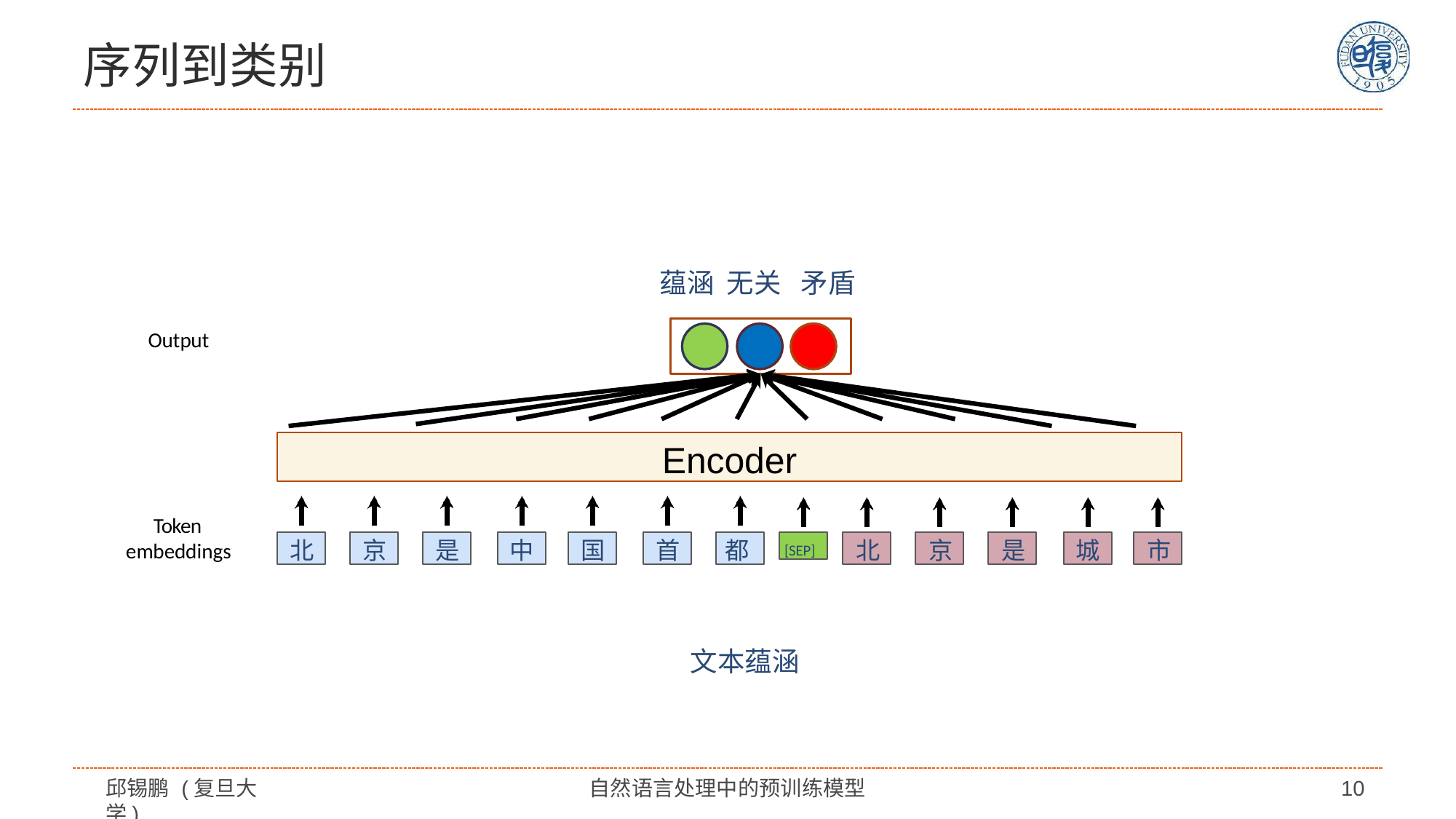

# 序列到类别
蕴涵  无关	矛盾

Output
Encoder

Token  embeddings
北
京
是
中
国
首
都
[SEP]
北
京
是
城
市
文本蕴涵
邱锡鹏 (复旦大学)
自然语言处理中的预训练模型
10